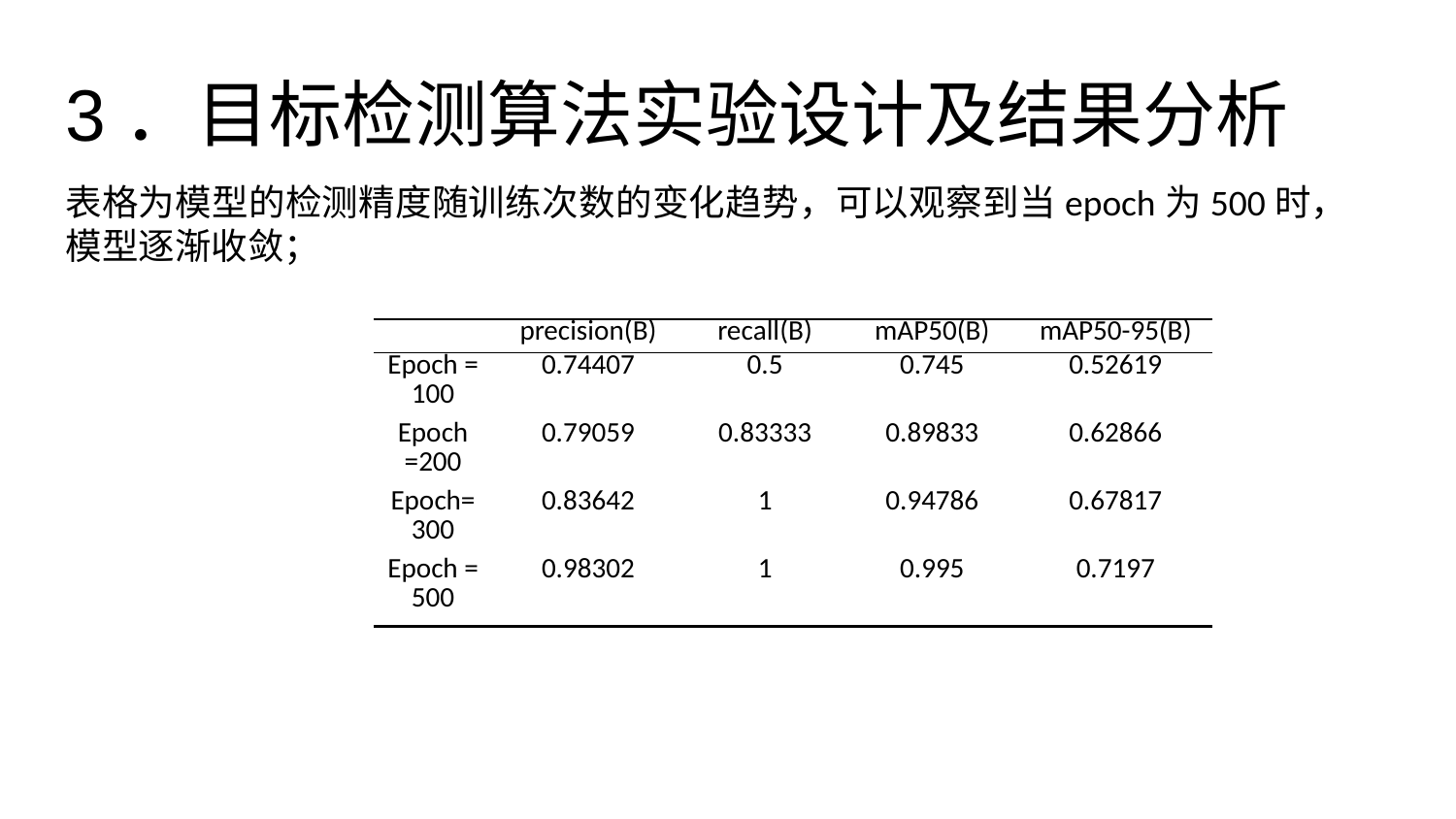

3．目标检测算法实验设计及结果分析

表格为模型的检测精度随训练次数的变化趋势，可以观察到当epoch为500时，模型逐渐收敛；
|  | precision(B) | recall(B) | mAP50(B) | mAP50-95(B) |
| --- | --- | --- | --- | --- |
| Epoch = 100 | 0.74407 | 0.5 | 0.745 | 0.52619 |
| Epoch =200 | 0.79059 | 0.83333 | 0.89833 | 0.62866 |
| Epoch=300 | 0.83642 | 1 | 0.94786 | 0.67817 |
| Epoch = 500 | 0.98302 | 1 | 0.995 | 0.7197 |